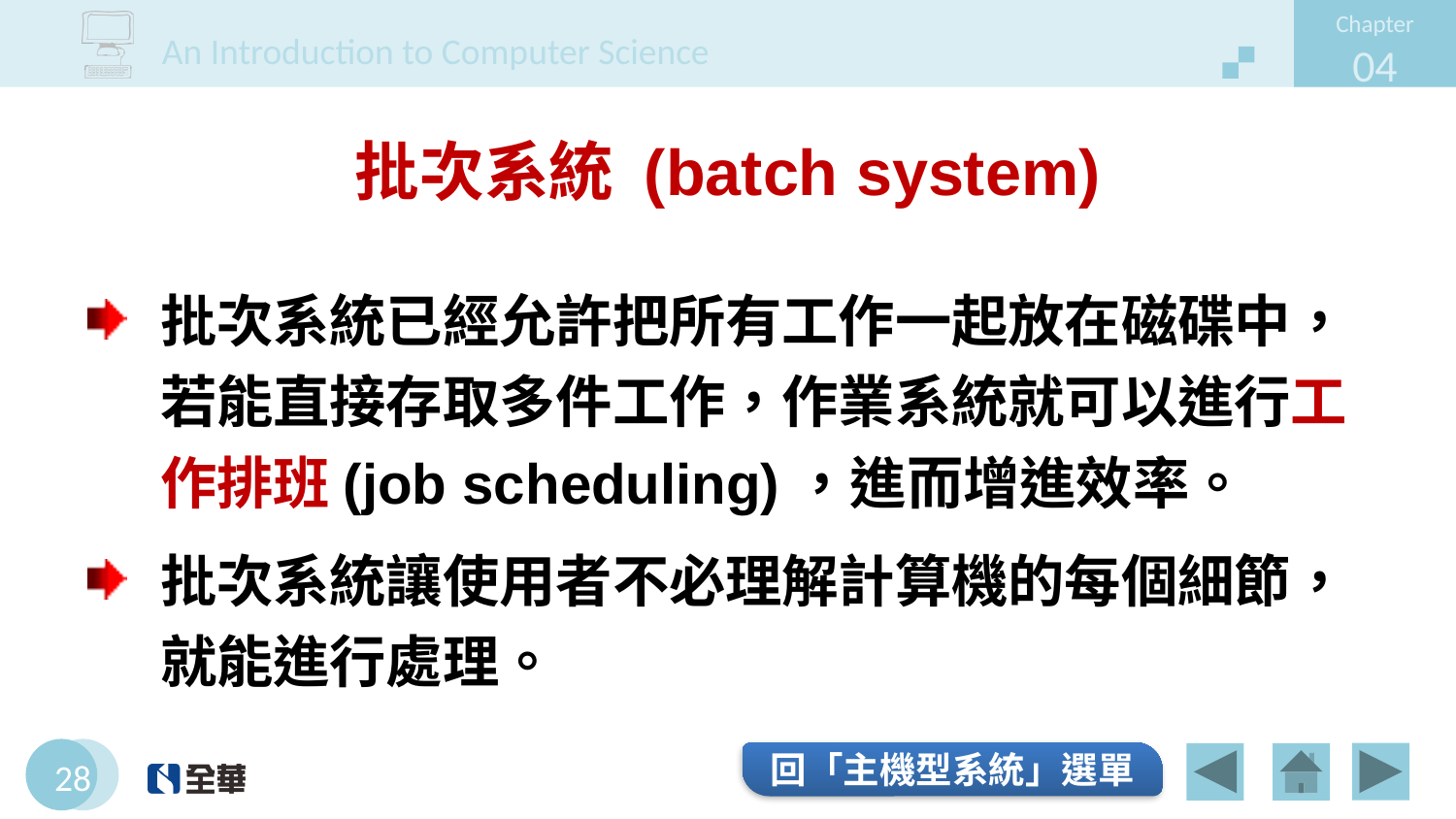

# 批次系統 (batch system)
批次系統已經允許把所有工作一起放在磁碟中，若能直接存取多件工作，作業系統就可以進行工作排班(job scheduling)，進而增進效率。
批次系統讓使用者不必理解計算機的每個細節，就能進行處理。

回「主機型系統」選單